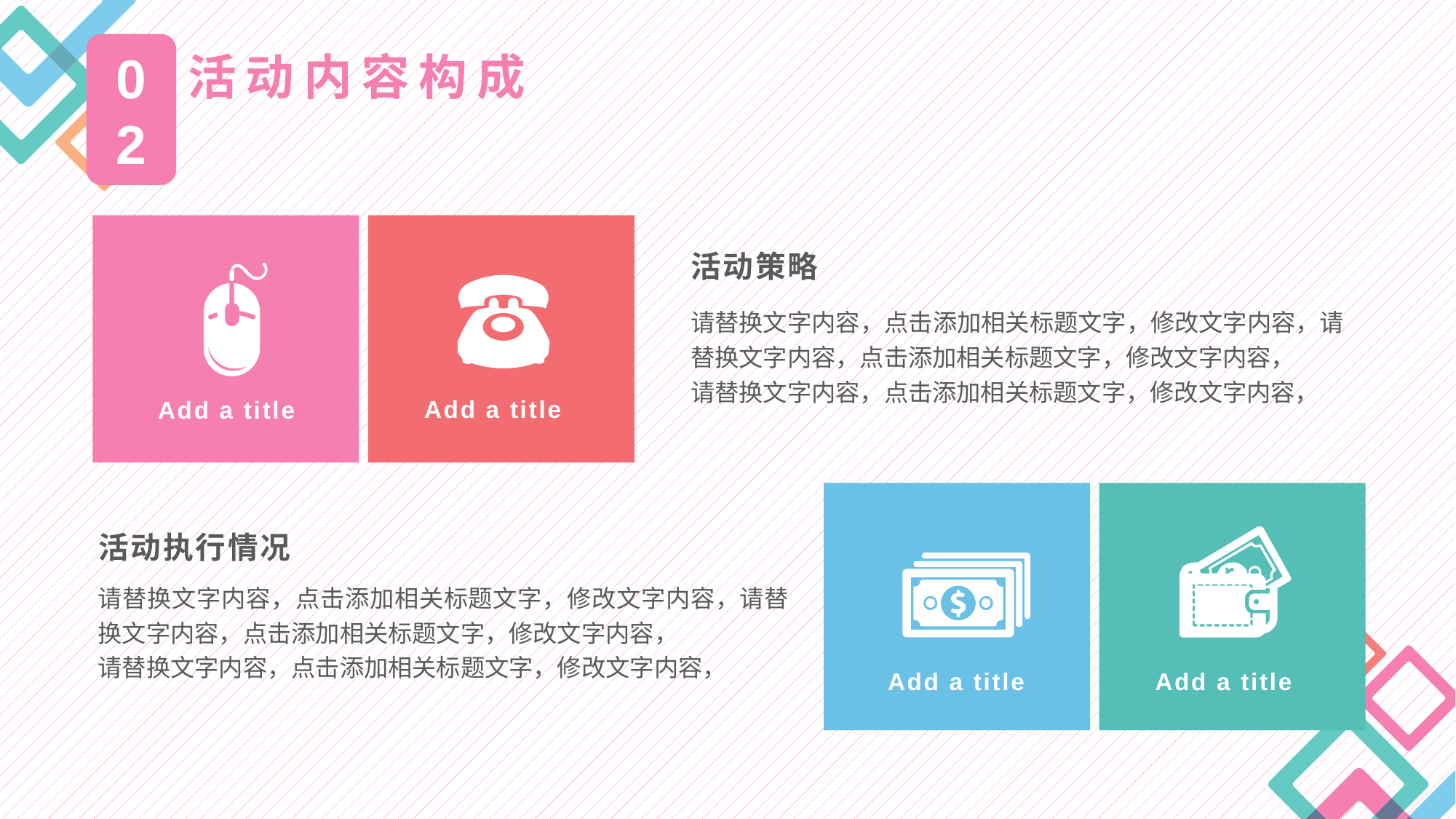

02
活动内容构成

Add a title

活动策略
请替换文字内容，点击添加相关标题文字，修改文字内容，请替换文字内容，点击添加相关标题文字，修改文字内容，
请替换文字内容，点击添加相关标题文字，修改文字内容，

Add a title

活动执行情况
请替换文字内容，点击添加相关标题文字，修改文字内容，请替换文字内容，点击添加相关标题文字，修改文字内容，
请替换文字内容，点击添加相关标题文字，修改文字内容，

Add a title
Add a title